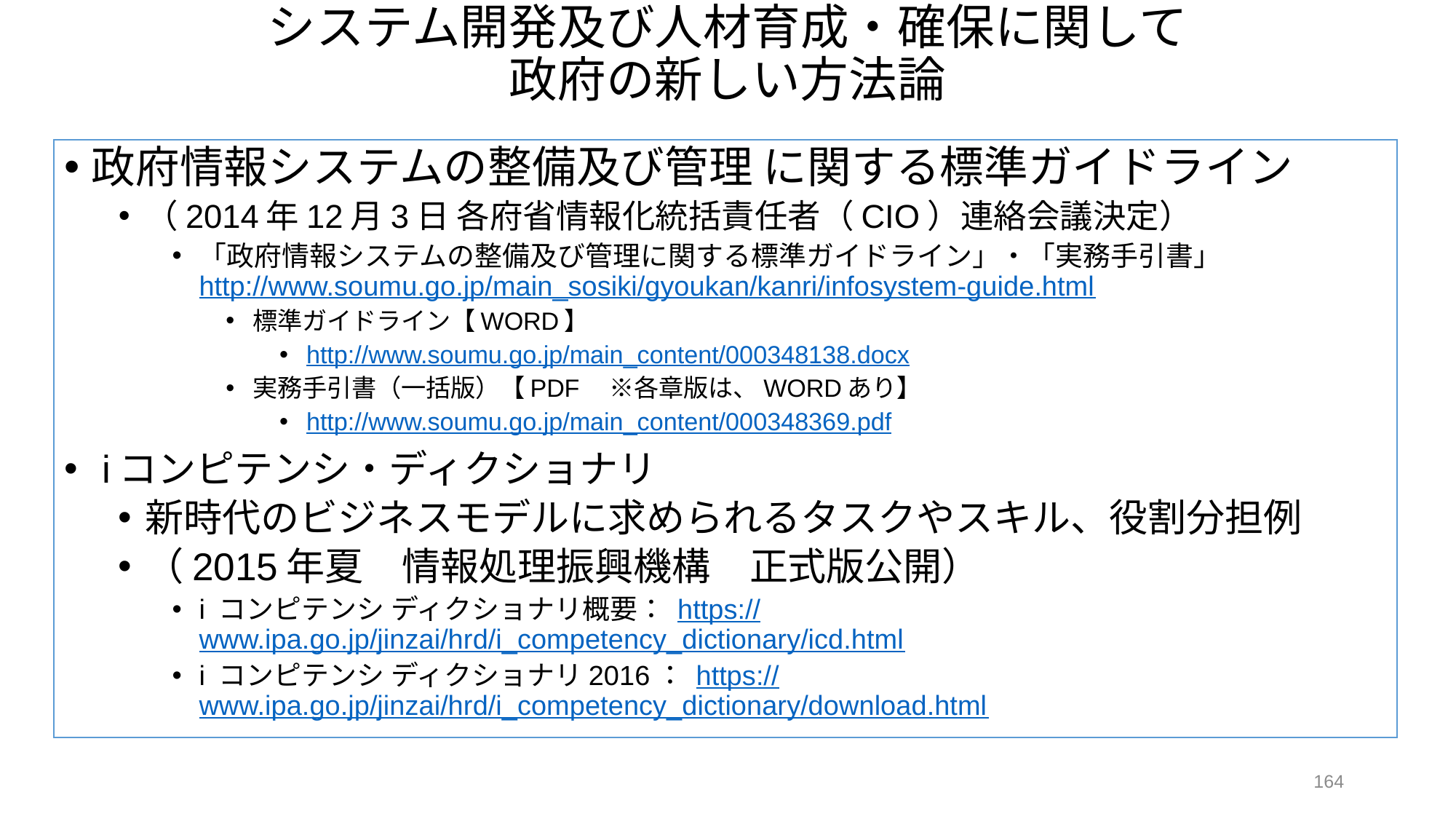

# システム開発及び人材育成・確保に関して 政府の新しい方法論
政府情報システムの整備及び管理 に関する標準ガイドライン
（2014年12月3日 各府省情報化統括責任者（CIO）連絡会議決定）
「政府情報システムの整備及び管理に関する標準ガイドライン」・「実務手引書」
http://www.soumu.go.jp/main_sosiki/gyoukan/kanri/infosystem-guide.html
標準ガイドライン【WORD】
http://www.soumu.go.jp/main_content/000348138.docx
実務手引書（一括版）【PDF　※各章版は、WORDあり】
http://www.soumu.go.jp/main_content/000348369.pdf
 iコンピテンシ・ディクショナリ
新時代のビジネスモデルに求められるタスクやスキル、役割分担例
（2015年夏　情報処理振興機構　正式版公開）
i コンピテンシ ディクショナリ概要： https://www.ipa.go.jp/jinzai/hrd/i_competency_dictionary/icd.html
i コンピテンシ ディクショナリ2016： https://www.ipa.go.jp/jinzai/hrd/i_competency_dictionary/download.html

164